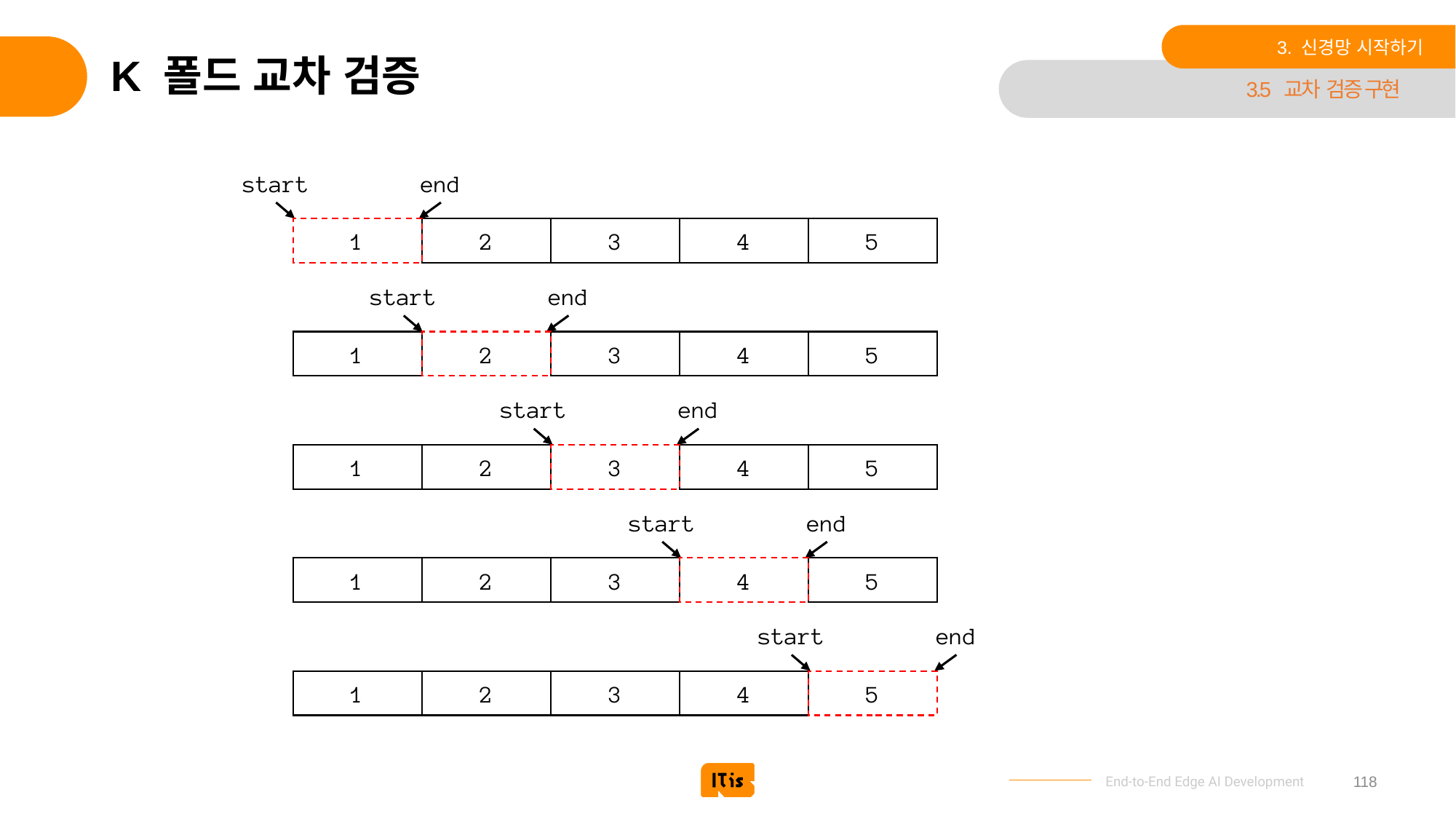

3. 신경망 시작하기
# K 폴드 교차 검증
3.5  교차  검증 구현

start
end
1
2
3
4
5
start
end
1
2
3
4
5
start
end
1
2
3
4
5
start
end
1
2
3
4
5
start
end
1
2
3
4
5
118